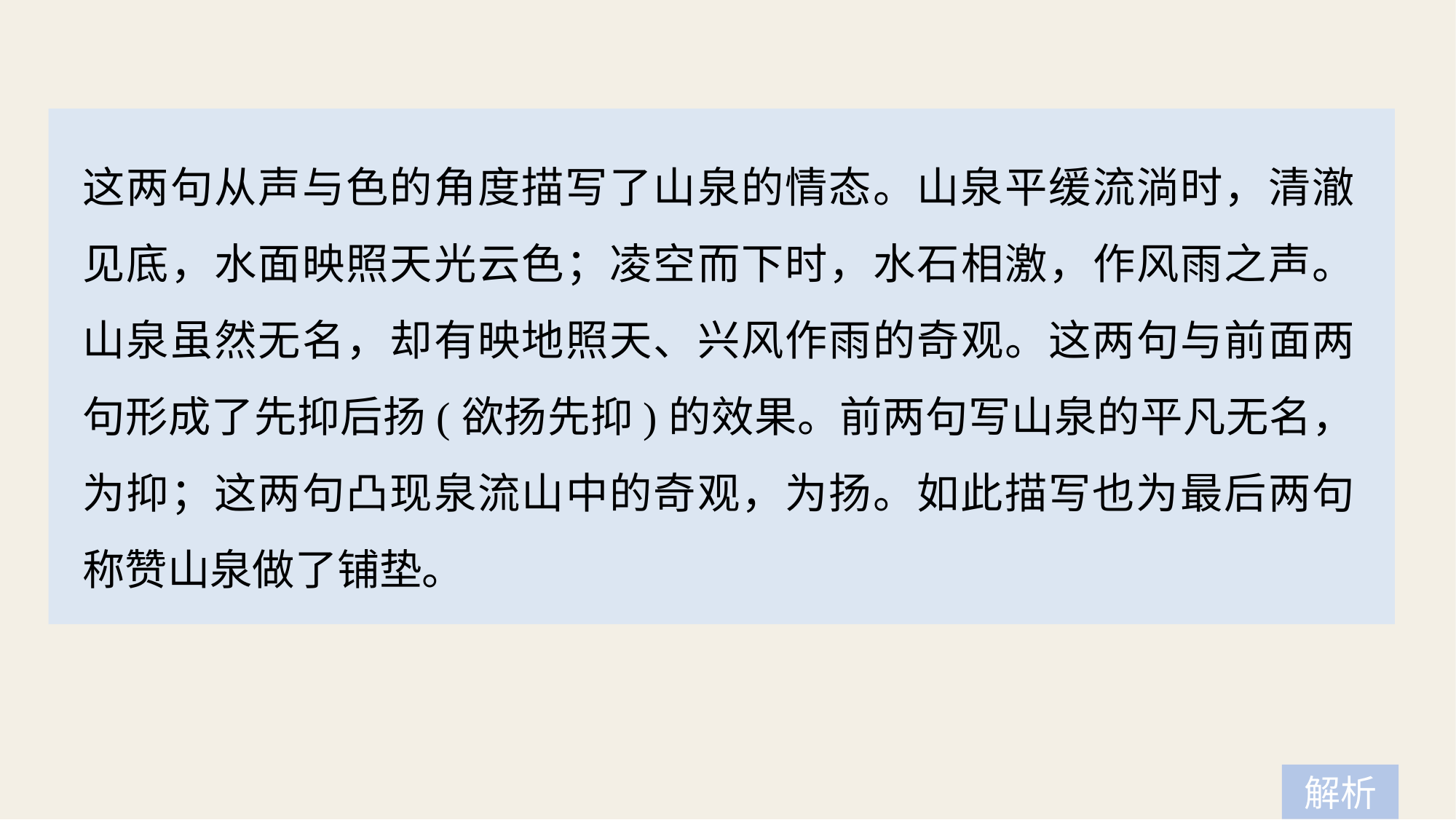

这两句从声与色的角度描写了山泉的情态。山泉平缓流淌时，清澈见底，水面映照天光云色；凌空而下时，水石相激，作风雨之声。山泉虽然无名，却有映地照天、兴风作雨的奇观。这两句与前面两句形成了先抑后扬(欲扬先抑)的效果。前两句写山泉的平凡无名，为抑；这两句凸现泉流山中的奇观，为扬。如此描写也为最后两句称赞山泉做了铺垫。
解析